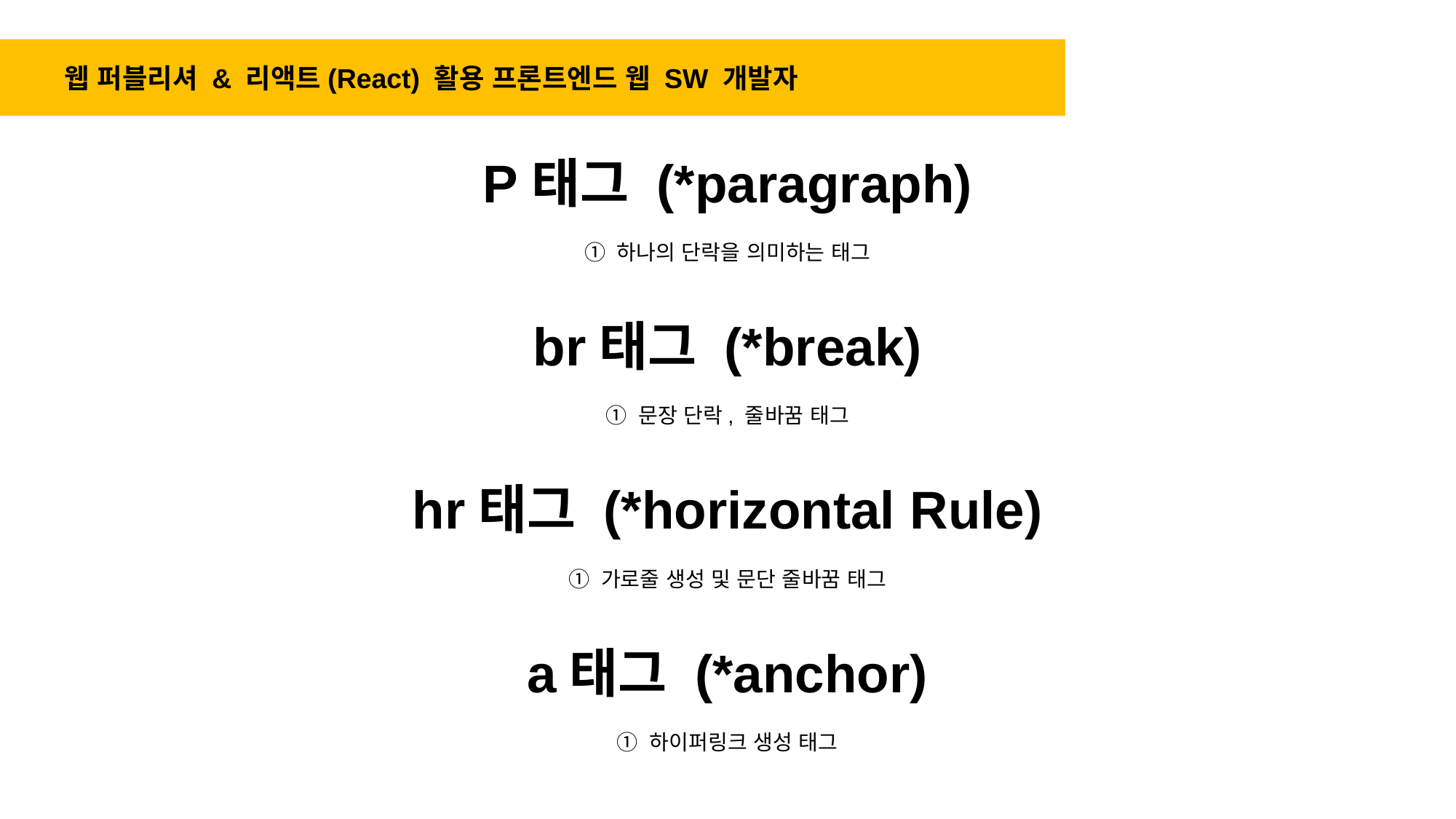

웹 퍼블리셔 & 리액트(React) 활용 프론트엔드 웹 SW 개발자
P태그 (*paragraph)
① 하나의 단락을 의미하는 태그
br태그 (*break)
① 문장 단락, 줄바꿈 태그
hr태그 (*horizontal Rule)
① 가로줄 생성 및 문단 줄바꿈 태그
a태그 (*anchor)
① 하이퍼링크 생성 태그